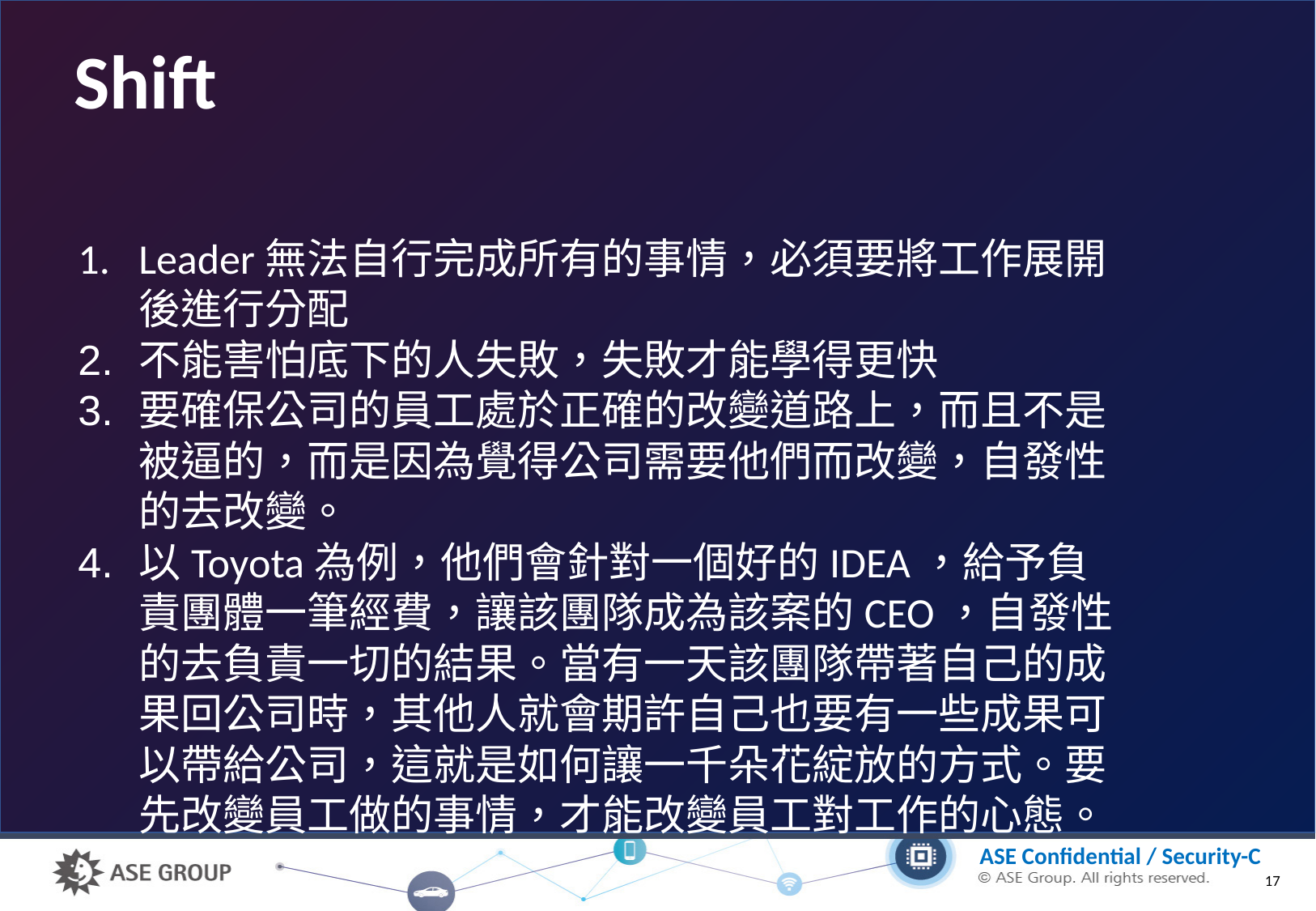

# Shift
Leader無法自行完成所有的事情，必須要將工作展開後進行分配
不能害怕底下的人失敗，失敗才能學得更快
要確保公司的員工處於正確的改變道路上，而且不是被逼的，而是因為覺得公司需要他們而改變，自發性的去改變。
以Toyota為例，他們會針對一個好的IDEA，給予負責團體一筆經費，讓該團隊成為該案的CEO，自發性的去負責一切的結果。當有一天該團隊帶著自己的成果回公司時，其他人就會期許自己也要有一些成果可以帶給公司，這就是如何讓一千朵花綻放的方式。要先改變員工做的事情，才能改變員工對工作的心態。